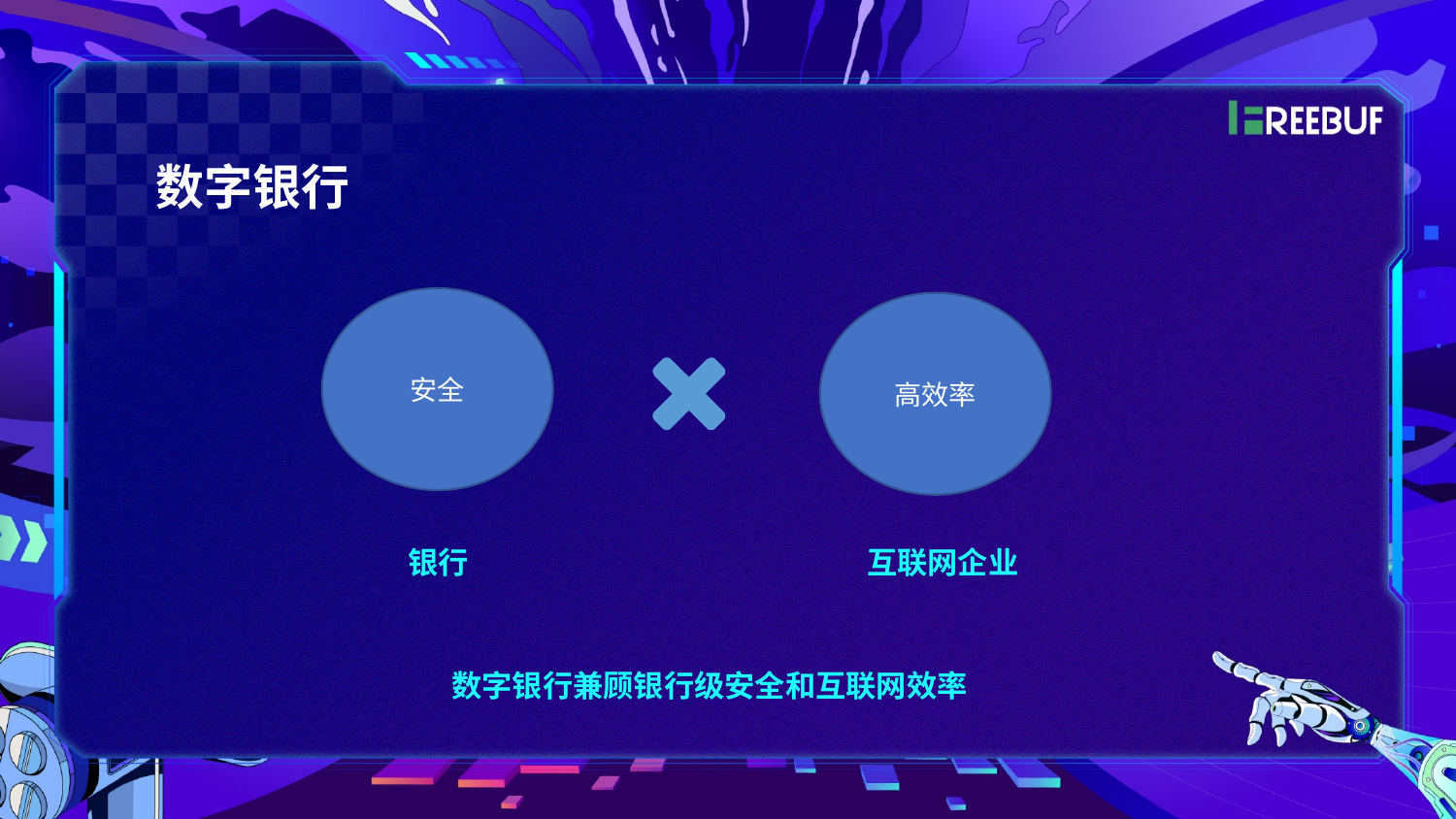

数字银行
安全
高效率

银行
互联网企业
数字银行兼顾银行级安全和互联网效率